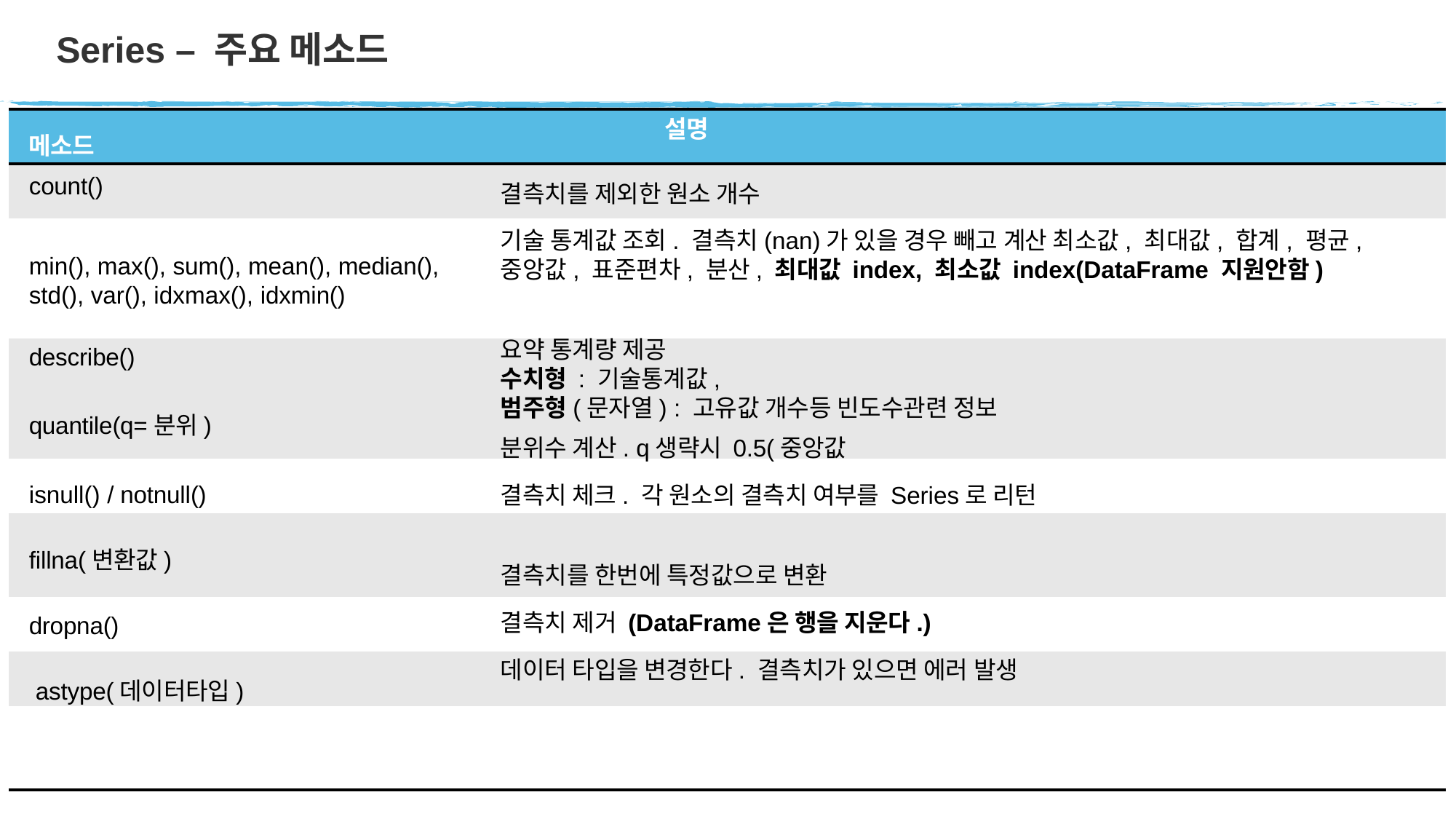

# Series – 주요 메소드

설명
메소드
count()

min(), max(), sum(), mean(), median(),
std(), var(), idxmax(), idxmin()
describe()

quantile(q=분위)

isnull() / notnull()
fillna(변환값)
dropna()
 astype(데이터타입)
결측치를 제외한 원소 개수
기술 통계값 조회. 결측치(nan)가 있을 경우 빼고 계산 최소값, 최대값, 합계, 평균, 중앙값, 표준편차, 분산, 최대값 index, 최소값 index(DataFrame 지원안함)

요약 통계량 제공
수치형 : 기술통계값,
범주형(문자열) : 고유값 개수등 빈도수관련 정보
분위수 계산. q생략시 0.5(중앙값
결측치 체크. 각 원소의 결측치 여부를 Series로 리턴

결측치를 한번에 특정값으로 변환
결측치 제거 (DataFrame은 행을 지운다.)
데이터 타입을 변경한다. 결측치가 있으면 에러 발생